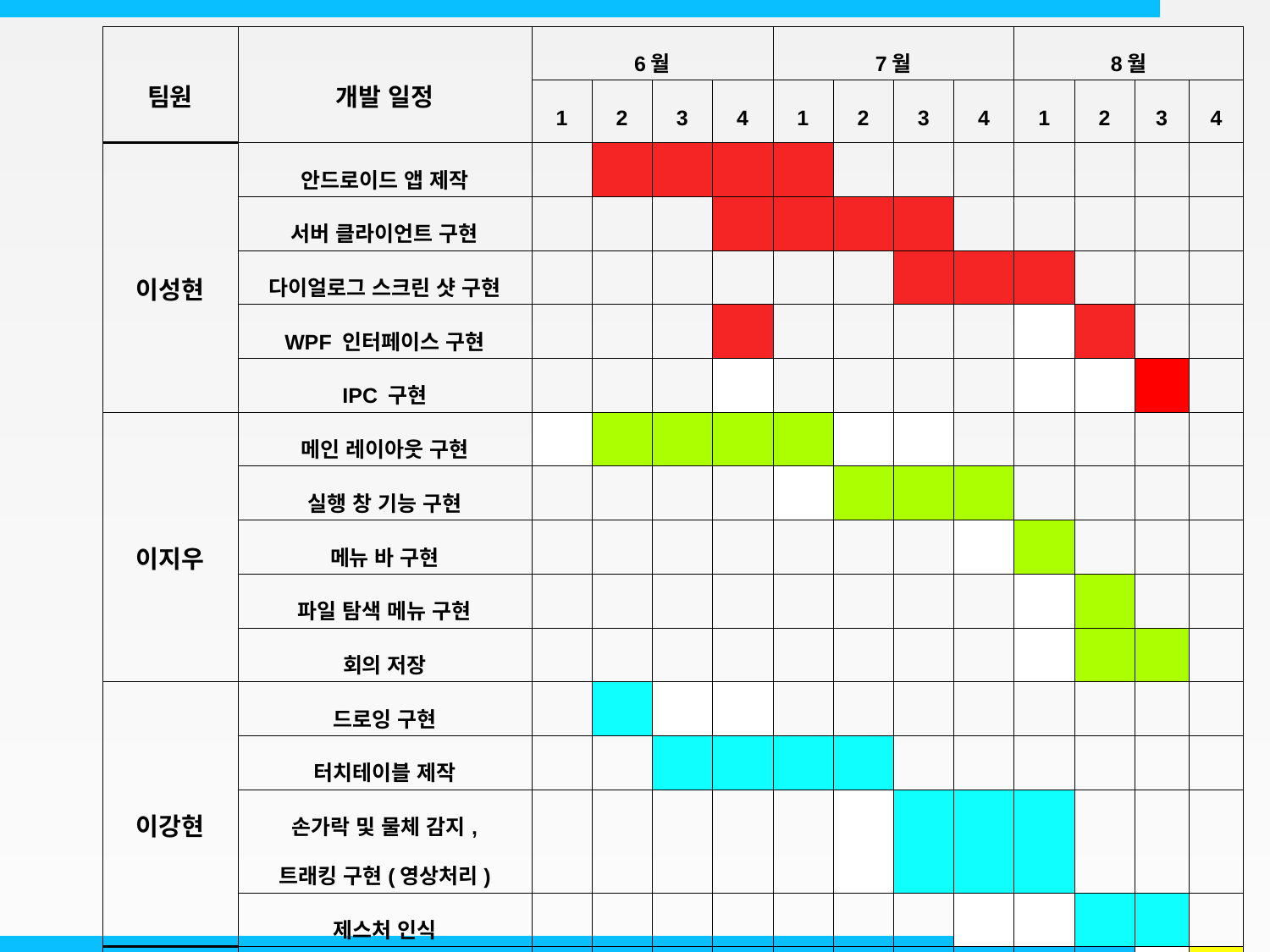

| 팀원 | 개발 일정 | 6월 |  |  |  | 7월 |  |  |  | 8월 |  |  |  |
| --- | --- | --- | --- | --- | --- | --- | --- | --- | --- | --- | --- | --- | --- |
|  |  | 1 | 2 | 3 | 4 | 1 | 2 | 3 | 4 | 1 | 2 | 3 | 4 |
| 이성현 | 안드로이드 앱 제작 |  |  |  |  |  |  |  |  |  |  |  |  |
|  | 서버 클라이언트 구현 |  |  |  |  |  |  |  |  |  |  |  |  |
|  | 다이얼로그 스크린 샷 구현 |  |  |  |  |  |  |  |  |  |  |  |  |
|  | WPF 인터페이스 구현 |  |  |  |  |  |  |  |  |  |  |  |  |
|  | IPC 구현 |  |  |  |  |  |  |  |  |  |  |  |  |
| 이지우 | 메인 레이아웃 구현 |  |  |  |  |  |  |  |  |  |  |  |  |
|  | 실행 창 기능 구현 |  |  |  |  |  |  |  |  |  |  |  |  |
|  | 메뉴 바 구현 |  |  |  |  |  |  |  |  |  |  |  |  |
|  | 파일 탐색 메뉴 구현 |  |  |  |  |  |  |  |  |  |  |  |  |
|  | 회의 저장 |  |  |  |  |  |  |  |  |  |  |  |  |
| 이강현 | 드로잉 구현 |  |  |  |  |  |  |  |  |  |  |  |  |
|  | 터치테이블 제작 |  |  |  |  |  |  |  |  |  |  |  |  |
|  | 손가락 및 물체 감지, 트래킹 구현(영상처리) |  |  |  |  |  |  |  |  |  |  |  |  |
|  | 제스처 인식 |  |  |  |  |  |  |  |  |  |  |  |  |
| 공통 | 테스트 |  |  |  |  |  |  |  |  |  |  |  |  |
|  | 통합 |  |  |  |  |  |  |  |  |  |  |  |  |